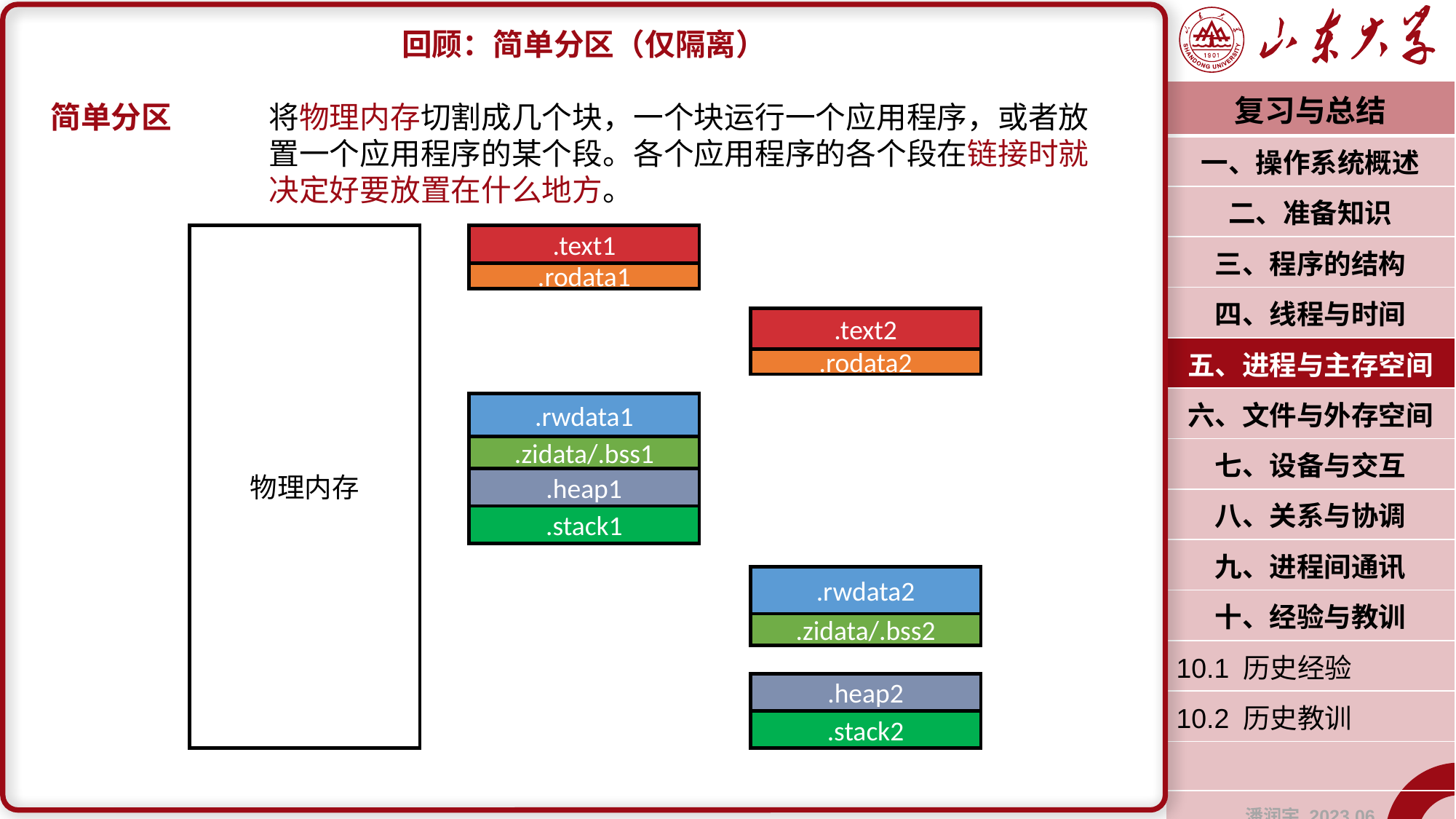

回顾：简单分区（仅隔离）

简单分区	将物理内存切割成几个块，一个块运行一个应用程序，或者放		置一个应用程序的某个段。各个应用程序的各个段在链接时就		决定好要放置在什么地方。
| 复习与总结 |
| --- |
| 一、操作系统概述 |
| 二、准备知识 |
| 三、程序的结构 |
| 四、线程与时间 |
| 五、进程与主存空间 |
| 六、文件与外存空间 |
| 七、设备与交互 |
| 八、关系与协调 |
| 九、进程间通讯 |
| 十、经验与教训 |
| 10.1 历史经验 |
| 10.2 历史教训 |
|  |
| 潘润宇 2023.06 |
.text1
物理内存
.rodata1
.text2
.rodata2
.rwdata1
.zidata/.bss1
.heap1
.stack1
.rwdata2
.zidata/.bss2
.heap2
.stack2